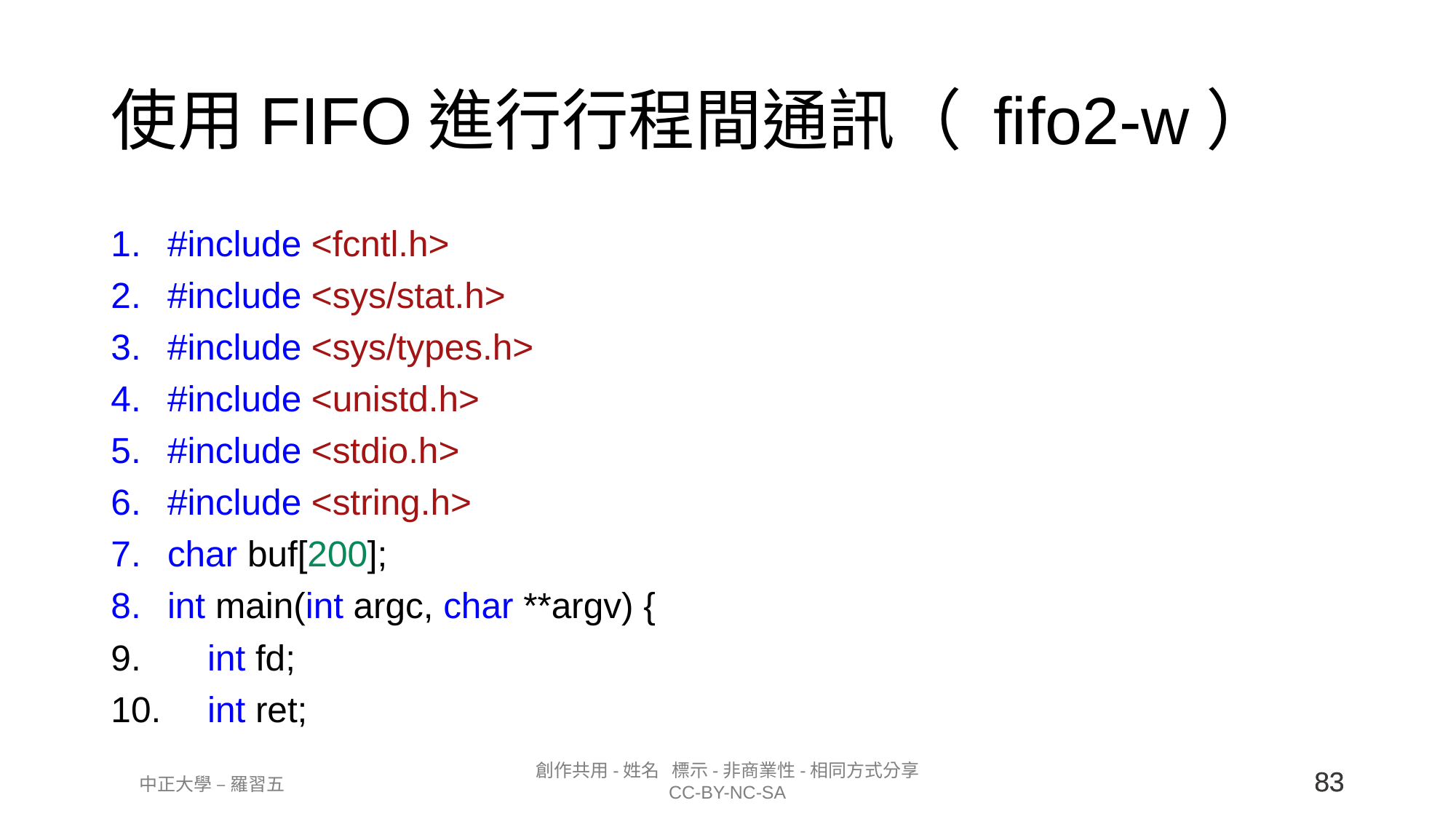

# 使用FIFO進行行程間通訊（ fifo2-w）
#include <fcntl.h>
#include <sys/stat.h>
#include <sys/types.h>
#include <unistd.h>
#include <stdio.h>
#include <string.h>
char buf[200];
int main(int argc, char **argv) {
    int fd;
    int ret;